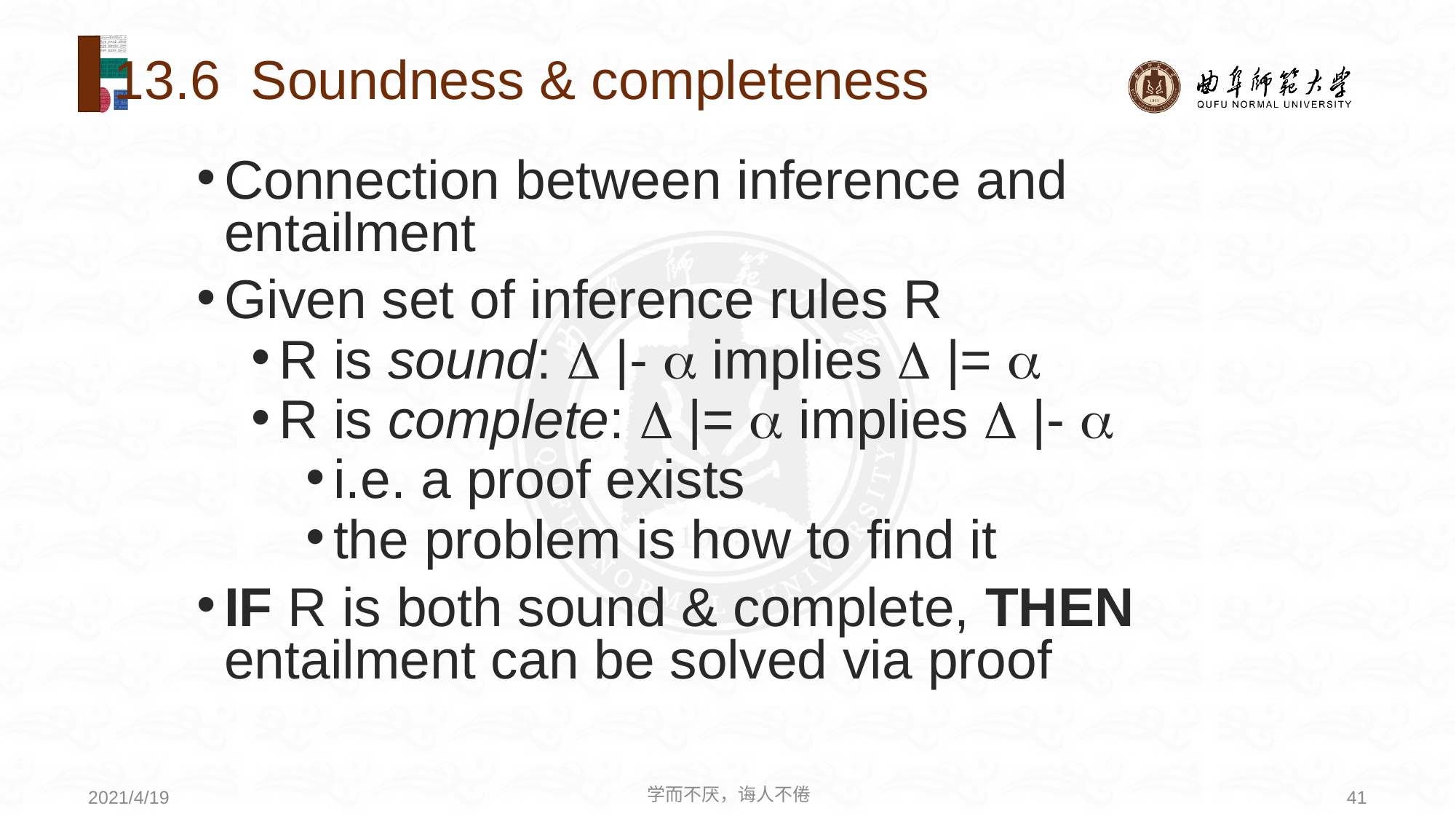

# 13.6  Soundness & completeness
Connection between inference and entailment
Given set of inference rules R
R is sound: Δ |- α implies Δ |= α
R is complete: Δ |= α implies Δ |- α
i.e. a proof exists
the problem is how to find it
IF R is both sound & complete, THEN entailment can be solved via proof
学而不厌，诲人不倦
41
2021/4/19